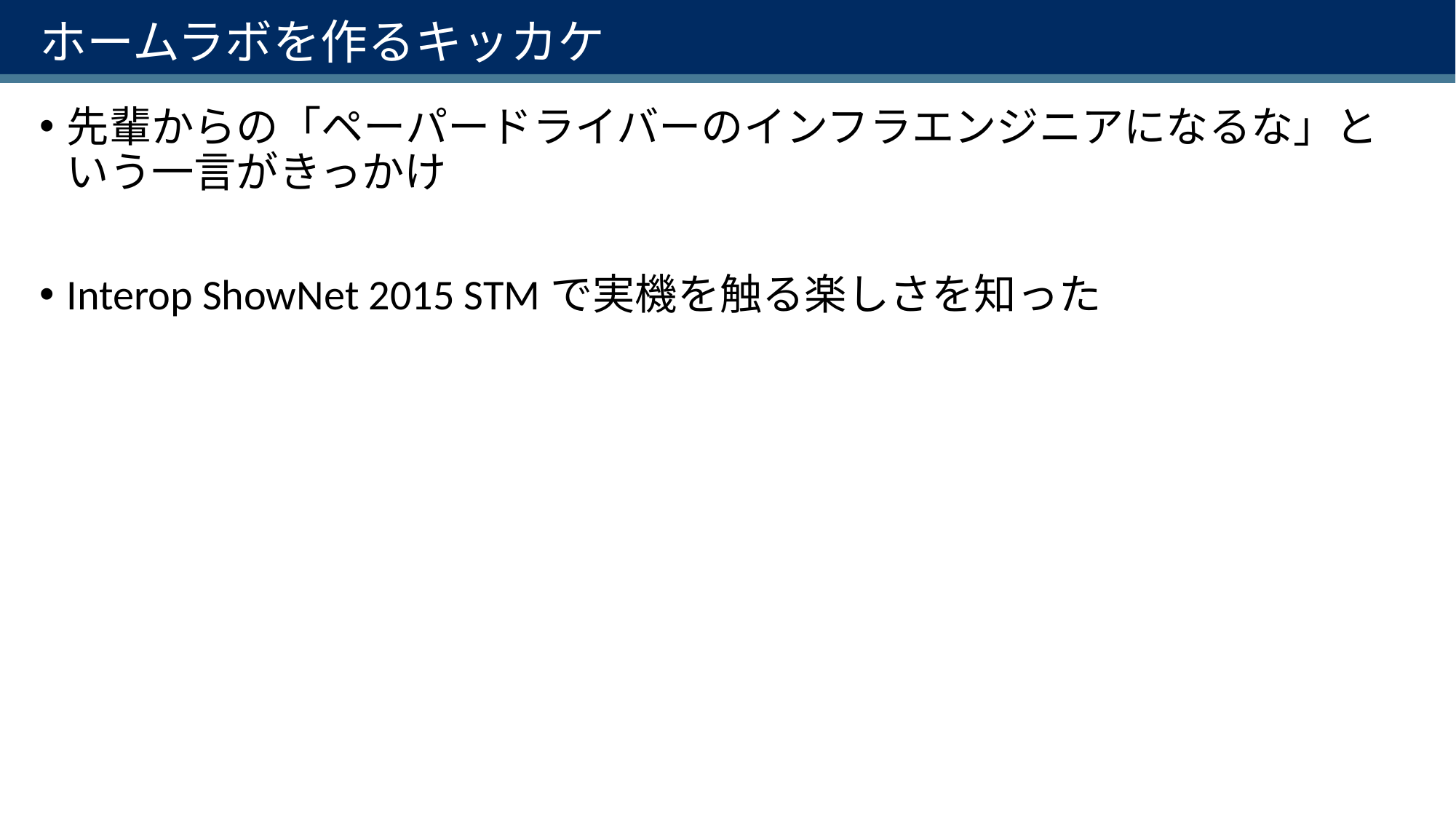

# ホームラボを作るキッカケ
先輩からの「ペーパードライバーのインフラエンジニアになるな」という一言がきっかけ

Interop ShowNet 2015 STMで実機を触る楽しさを知った